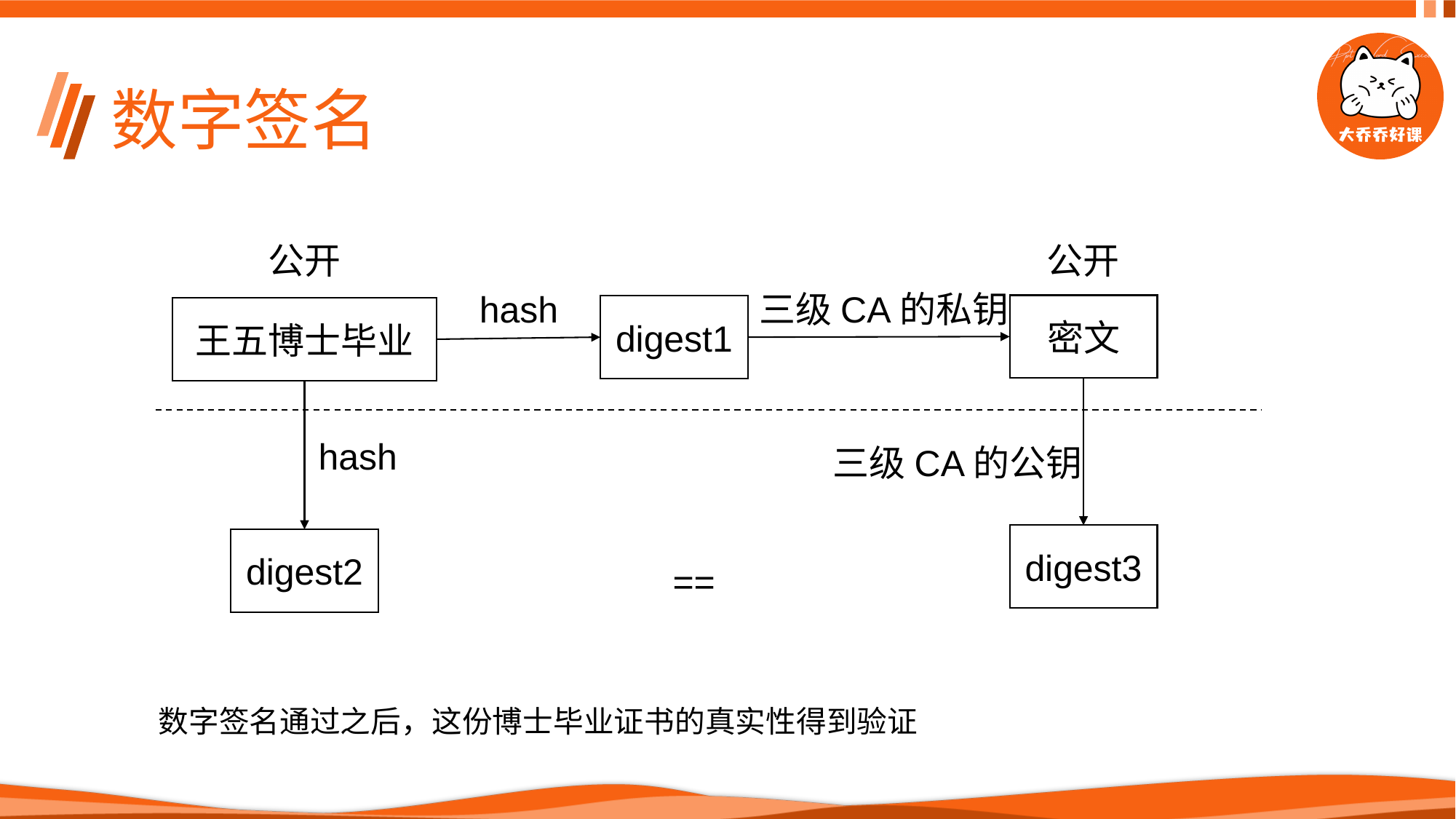

# 数字签名
公开
公开
hash
三级CA的私钥
密文
digest1
王五博士毕业
hash
三级CA的公钥
digest3
digest2
==

数字签名通过之后，这份博士毕业证书的真实性得到验证